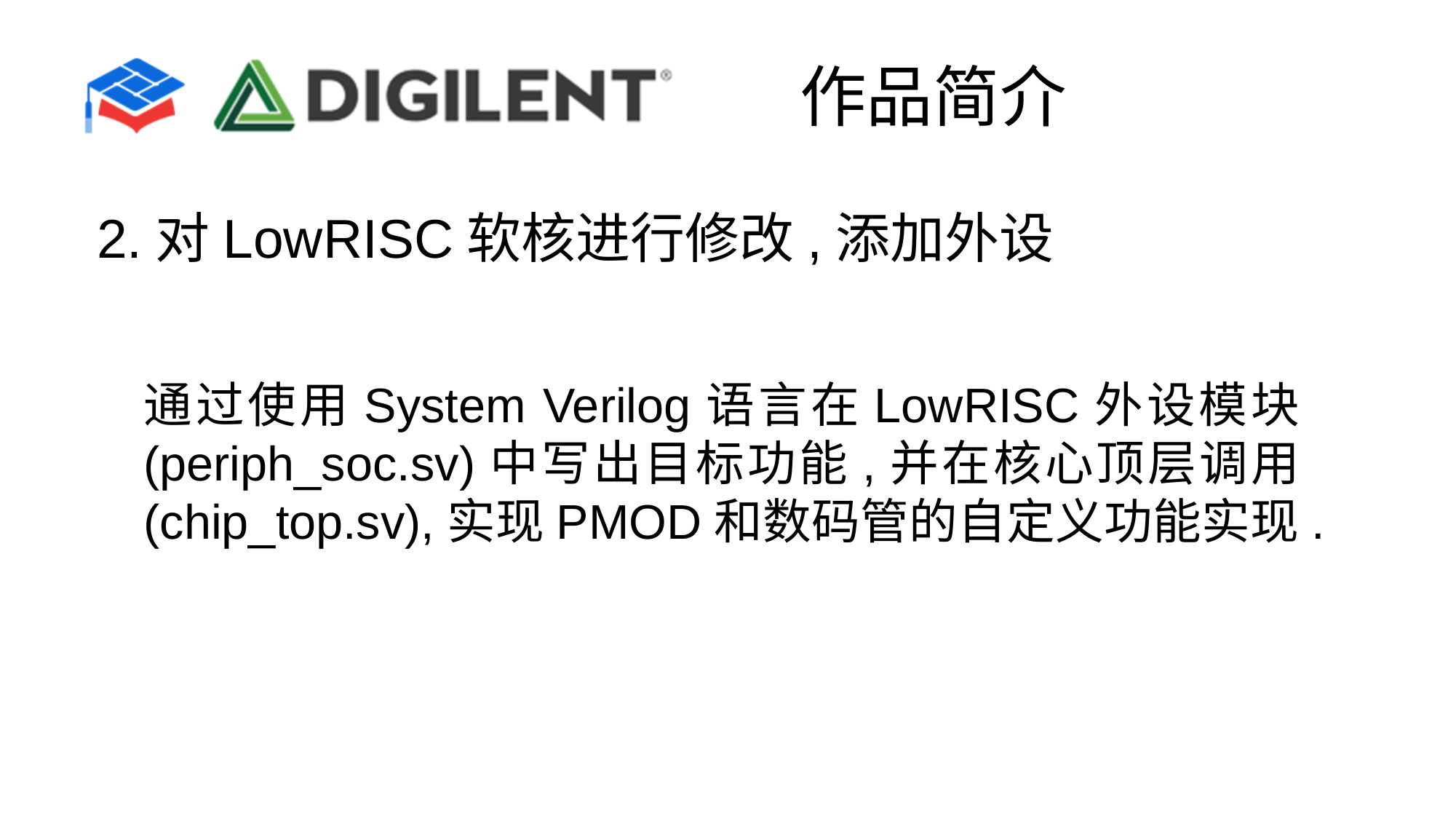

作品简介
2.对LowRISC软核进行修改,添加外设
通过使用System Verilog语言在LowRISC外设模块(periph_soc.sv)中写出目标功能,并在核心顶层调用(chip_top.sv),实现PMOD和数码管的自定义功能实现.